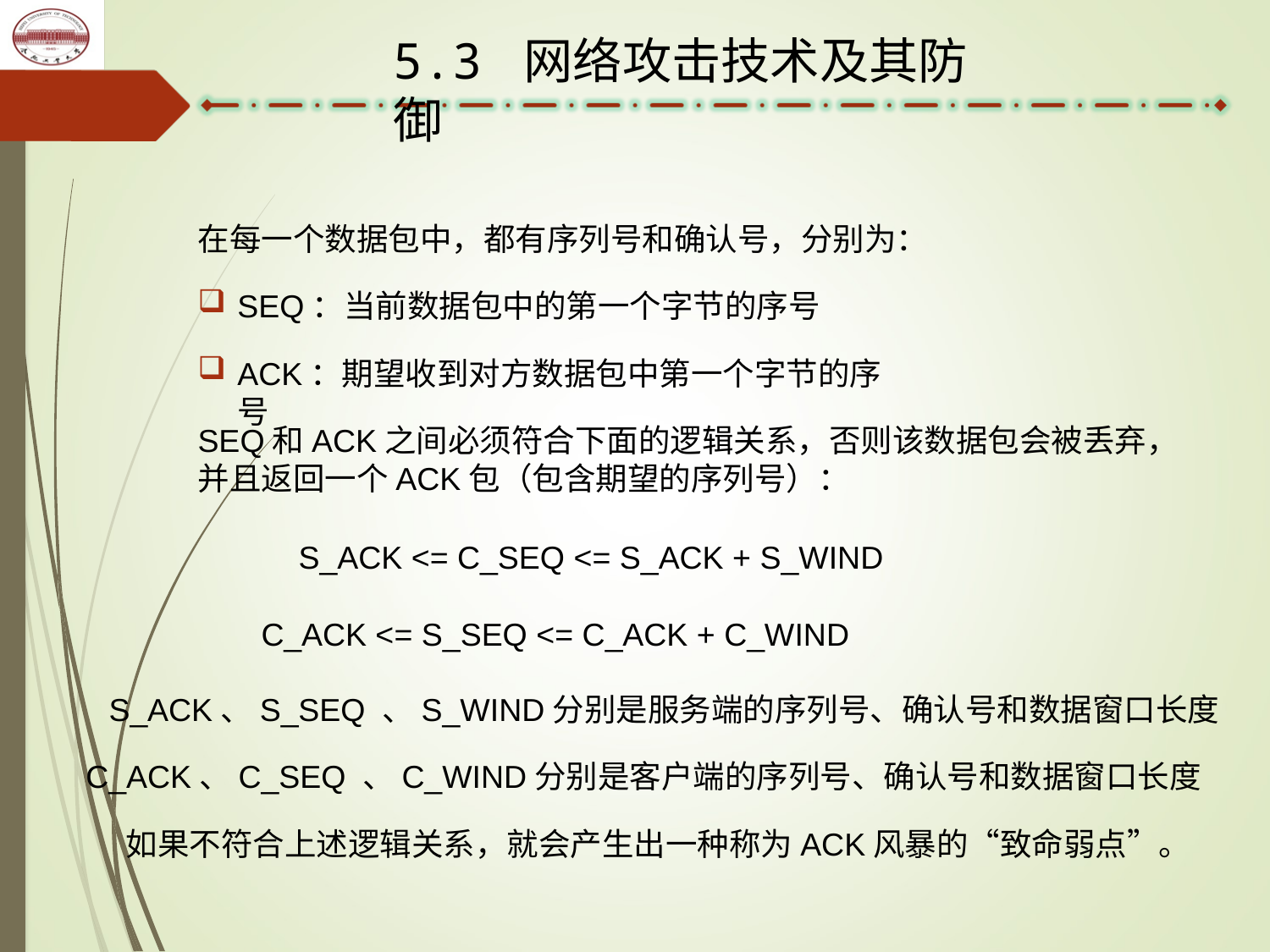

5.3 网络攻击技术及其防御
在每一个数据包中，都有序列号和确认号，分别为：
SEQ：当前数据包中的第一个字节的序号
ACK：期望收到对方数据包中第一个字节的序号
SEQ和ACK之间必须符合下面的逻辑关系，否则该数据包会被丢弃，并且返回一个ACK包（包含期望的序列号）：
S_ACK <= C_SEQ <= S_ACK + S_WIND
C_ACK <= S_SEQ <= C_ACK + C_WIND
S_ACK、S_SEQ 、S_WIND分别是服务端的序列号、确认号和数据窗口长度
C_ACK、C_SEQ 、C_WIND分别是客户端的序列号、确认号和数据窗口长度
如果不符合上述逻辑关系，就会产生出一种称为ACK风暴的“致命弱点”。